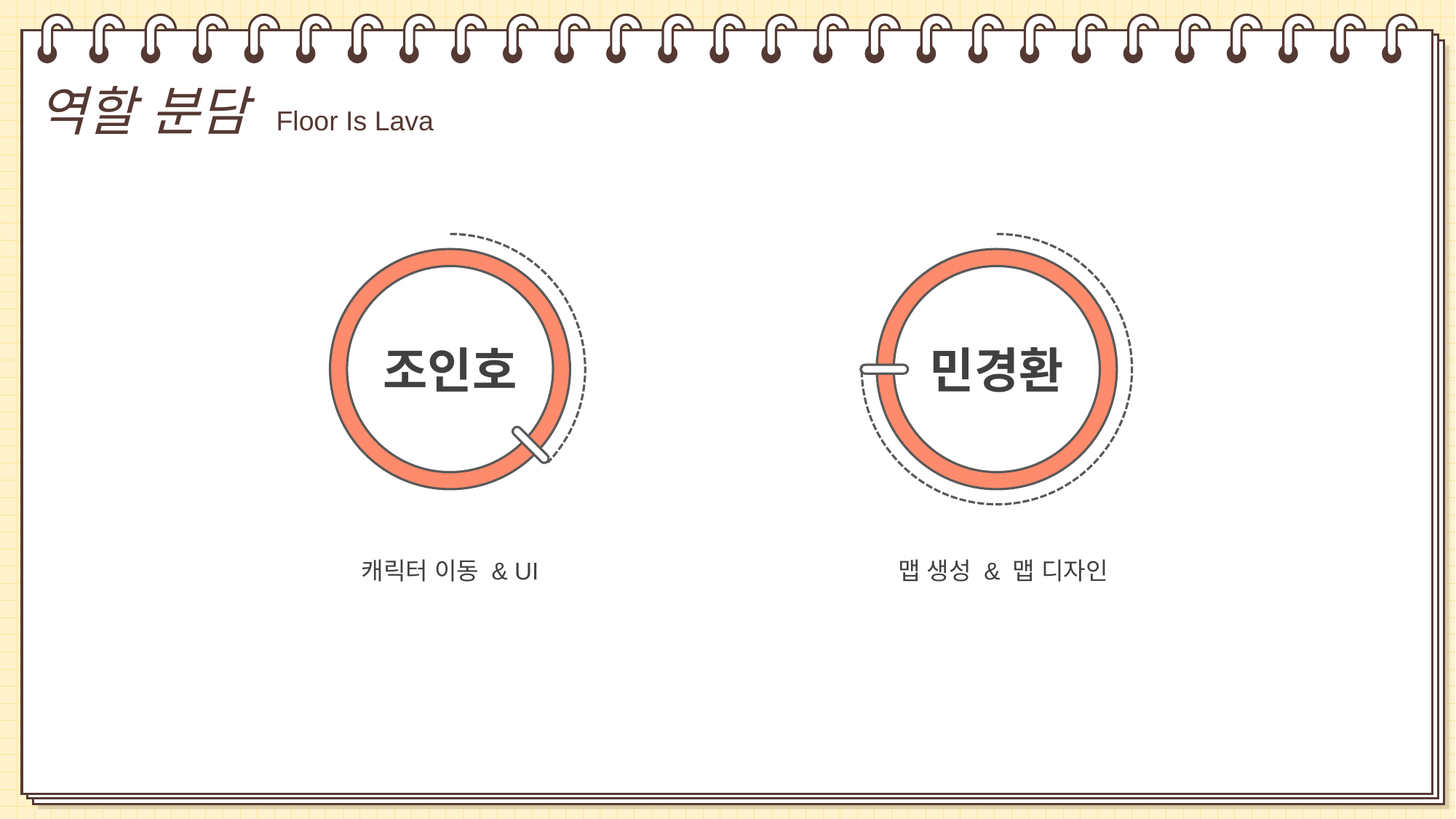

역할 분담 Floor Is Lava

조인호

캐릭터 이동 & UI

민경환

맵 생성 & 맵 디자인